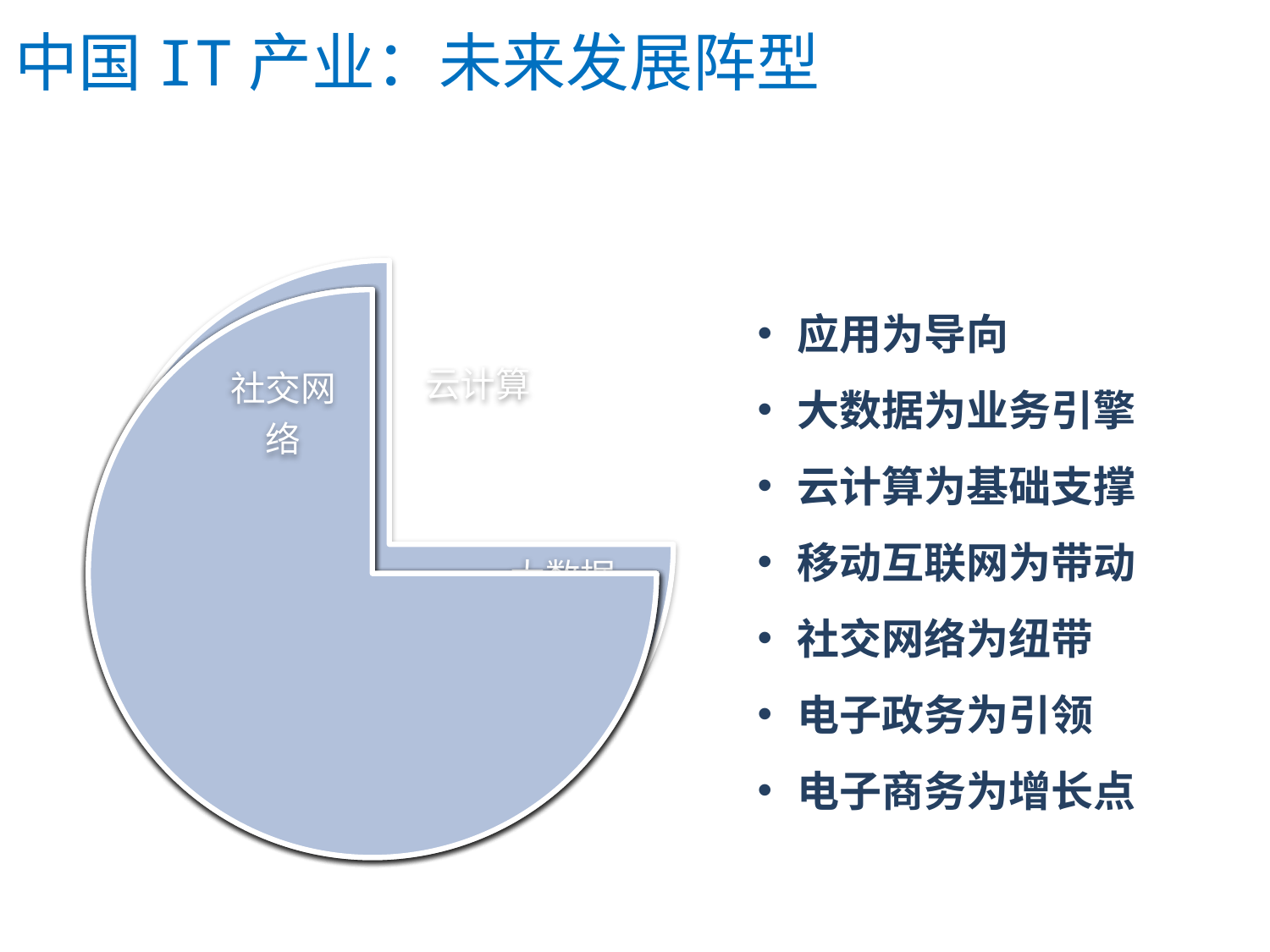

中国IT产业：未来发展阵型
云计算
大数据
电子商务
移动互联网
社交网络
电子政务
应用为导向
大数据为业务引擎
云计算为基础支撑
移动互联网为带动
社交网络为纽带
电子政务为引领
电子商务为增长点